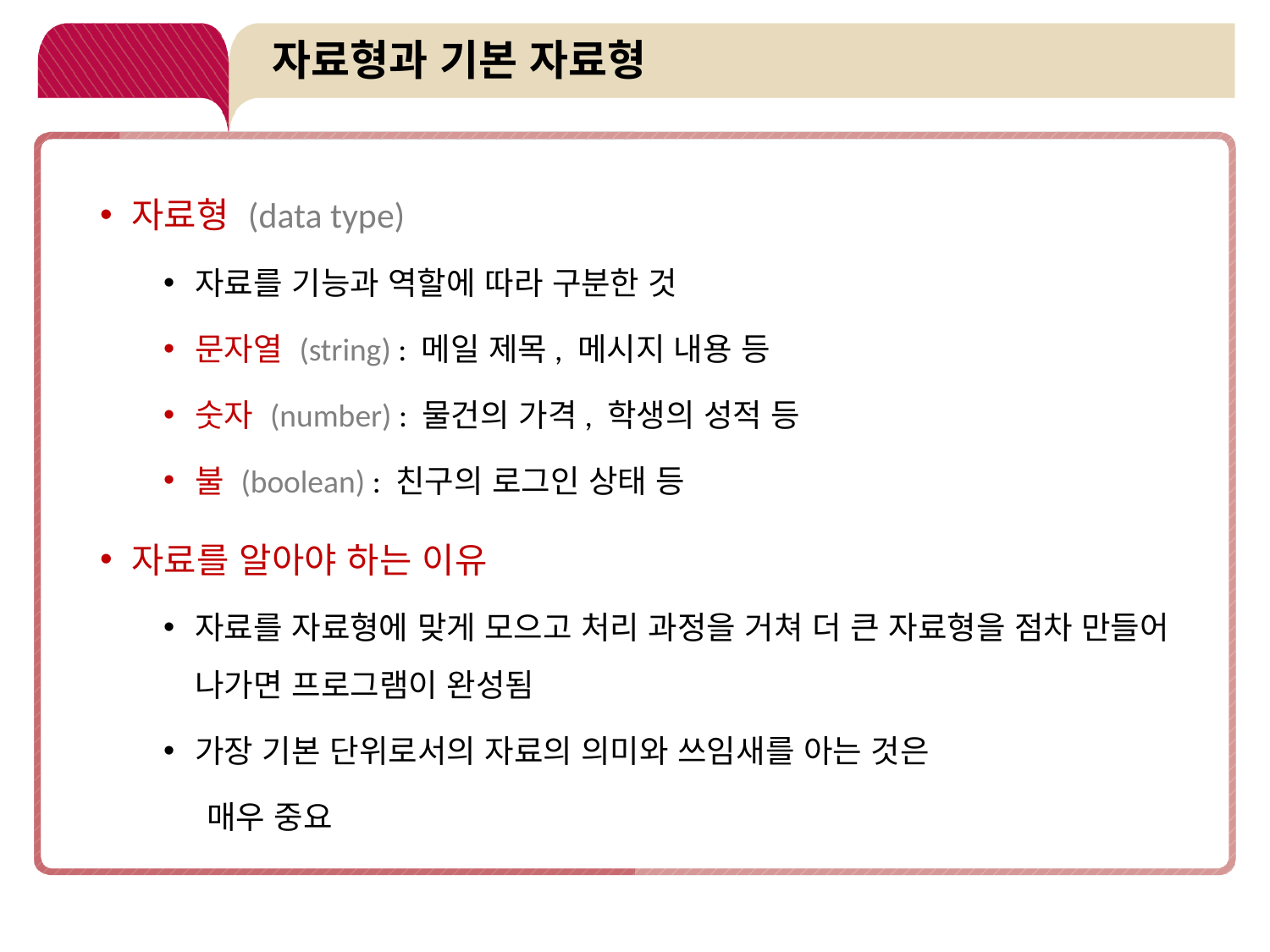

# 자료형과 기본 자료형
자료형 (data type)
자료를 기능과 역할에 따라 구분한 것
문자열 (string) : 메일 제목, 메시지 내용 등
숫자 (number) : 물건의 가격, 학생의 성적 등
불 (boolean) : 친구의 로그인 상태 등
자료를 알아야 하는 이유
자료를 자료형에 맞게 모으고 처리 과정을 거쳐 더 큰 자료형을 점차 만들어 나가면 프로그램이 완성됨
가장 기본 단위로서의 자료의 의미와 쓰임새를 아는 것은
    매우 중요